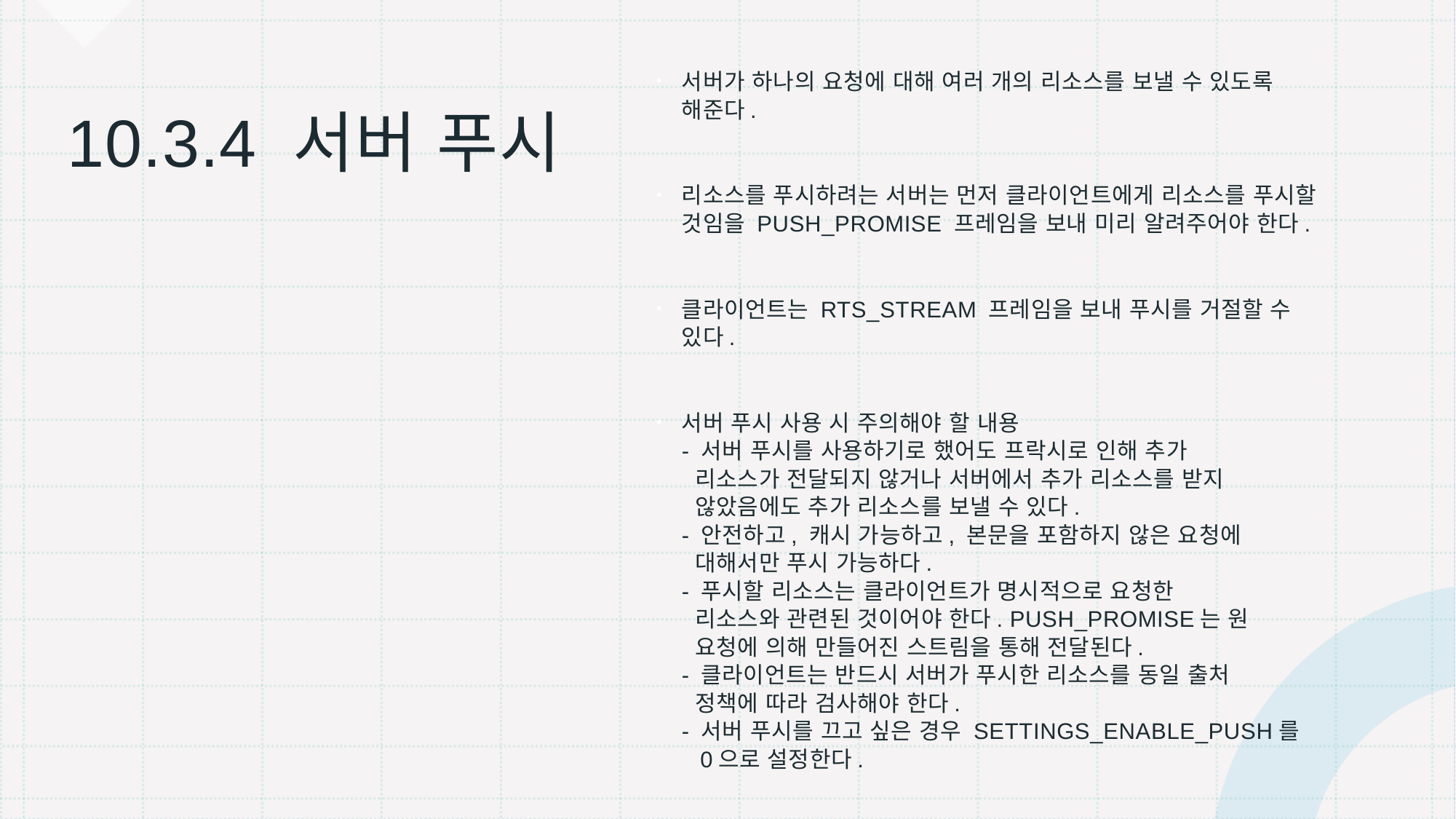

서버가 하나의 요청에 대해 여러 개의 리소스를 보낼 수 있도록 해준다.

리소스를 푸시하려는 서버는 먼저 클라이언트에게 리소스를 푸시할 것임을 PUSH_PROMISE 프레임을 보내 미리 알려주어야 한다.

클라이언트는 RTS_STREAM 프레임을 보내 푸시를 거절할 수 있다.

서버 푸시 사용 시 주의해야 할 내용
- 서버 푸시를 사용하기로 했어도 프락시로 인해 추가
  리소스가 전달되지 않거나 서버에서 추가 리소스를 받지
  않았음에도 추가 리소스를 보낼 수 있다.
- 안전하고, 캐시 가능하고, 본문을 포함하지 않은 요청에
  대해서만 푸시 가능하다.
- 푸시할 리소스는 클라이언트가 명시적으로 요청한
  리소스와 관련된 것이어야 한다. PUSH_PROMISE는 원
  요청에 의해 만들어진 스트림을 통해 전달된다.
- 클라이언트는 반드시 서버가 푸시한 리소스를 동일 출처
  정책에 따라 검사해야 한다.
- 서버 푸시를 끄고 싶은 경우 SETTINGS_ENABLE_PUSH를
  0으로 설정한다.
# 10.3.4 서버 푸시